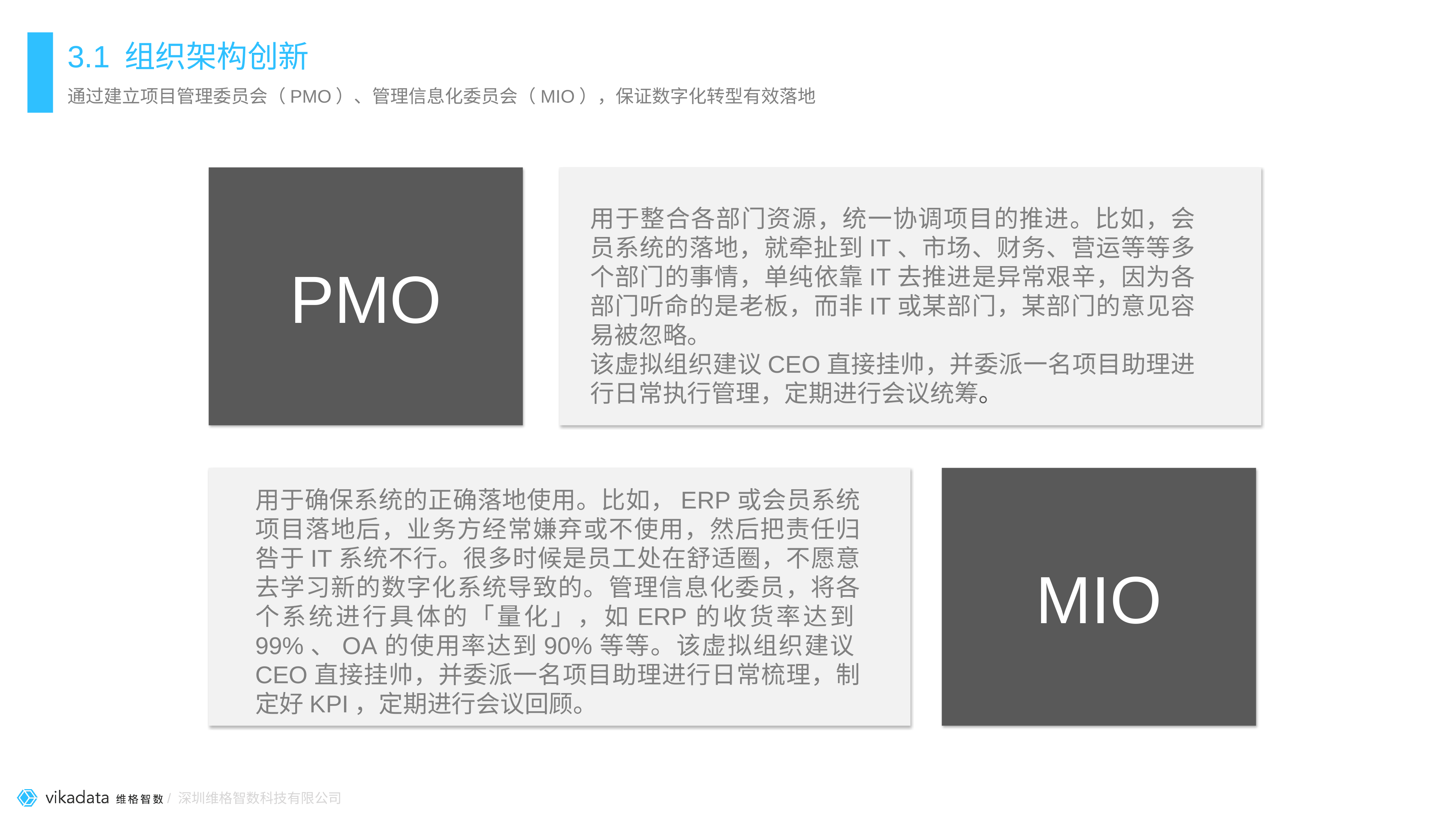

# 3.1 组织架构创新
通过建立项目管理委员会（PMO）、管理信息化委员会（MIO），保证数字化转型有效落地

PMO

MIO
用于整合各部门资源，统一协调项目的推进。比如，会员系统的落地，就牵扯到IT、市场、财务、营运等等多个部门的事情，单纯依靠IT去推进是异常艰辛，因为各部门听命的是老板，而非IT或某部门，某部门的意见容易被忽略。
该虚拟组织建议CEO直接挂帅，并委派一名项目助理进行日常执行管理，定期进行会议统筹。
用于确保系统的正确落地使用。比如，ERP或会员系统项目落地后，业务方经常嫌弃或不使用，然后把责任归咎于IT系统不行。很多时候是员工处在舒适圈，不愿意去学习新的数字化系统导致的。管理信息化委员，将各个系统进行具体的「量化」，如ERP的收货率达到99%、OA的使用率达到90%等等。该虚拟组织建议CEO直接挂帅，并委派一名项目助理进行日常梳理，制定好KPI，定期进行会议回顾。